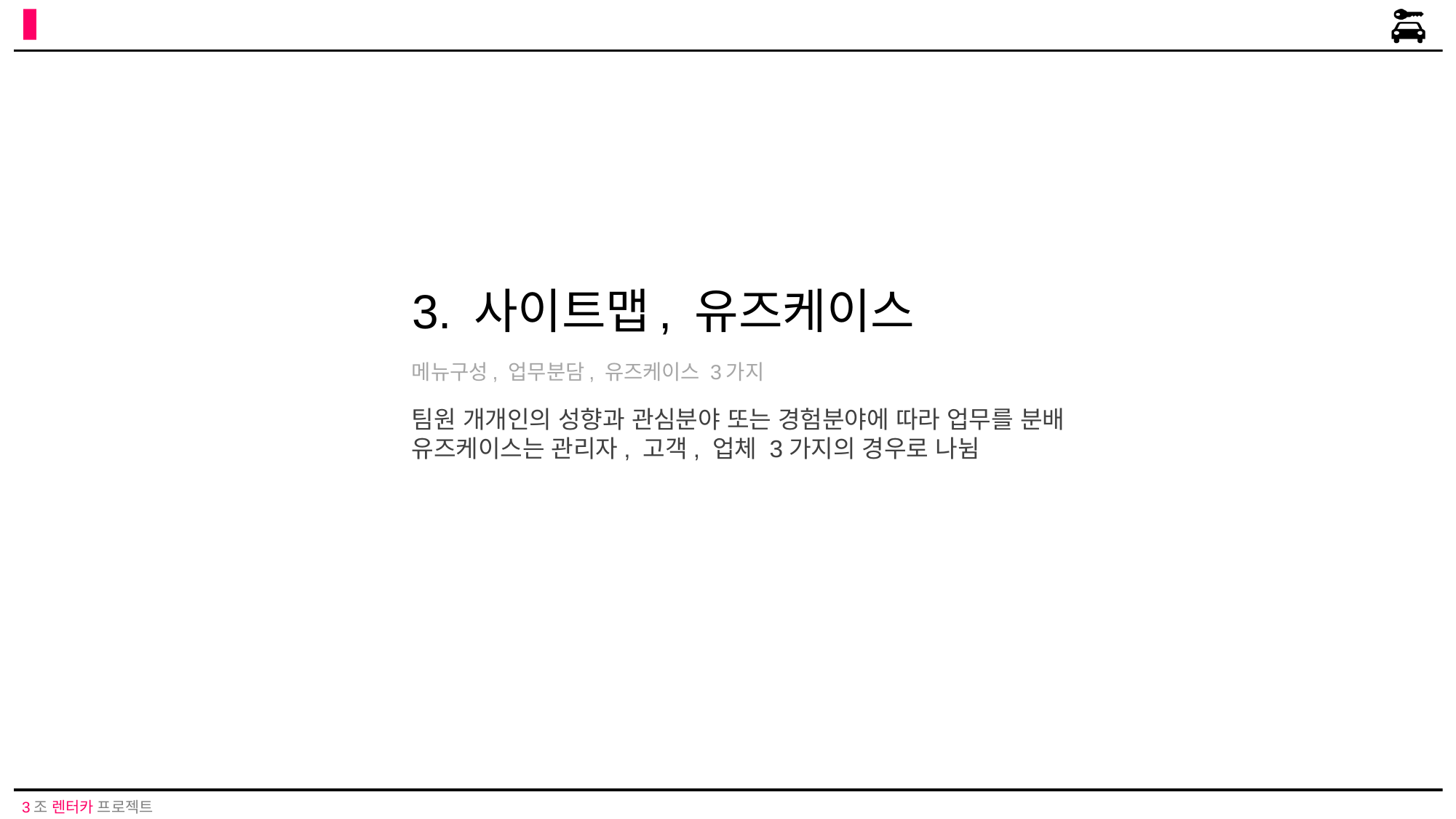

# 3. 사이트맵, 유즈케이스
메뉴구성, 업무분담, 유즈케이스 3가지
팀원 개개인의 성향과 관심분야 또는 경험분야에 따라 업무를 분배
유즈케이스는 관리자, 고객, 업체 3가지의 경우로 나뉨